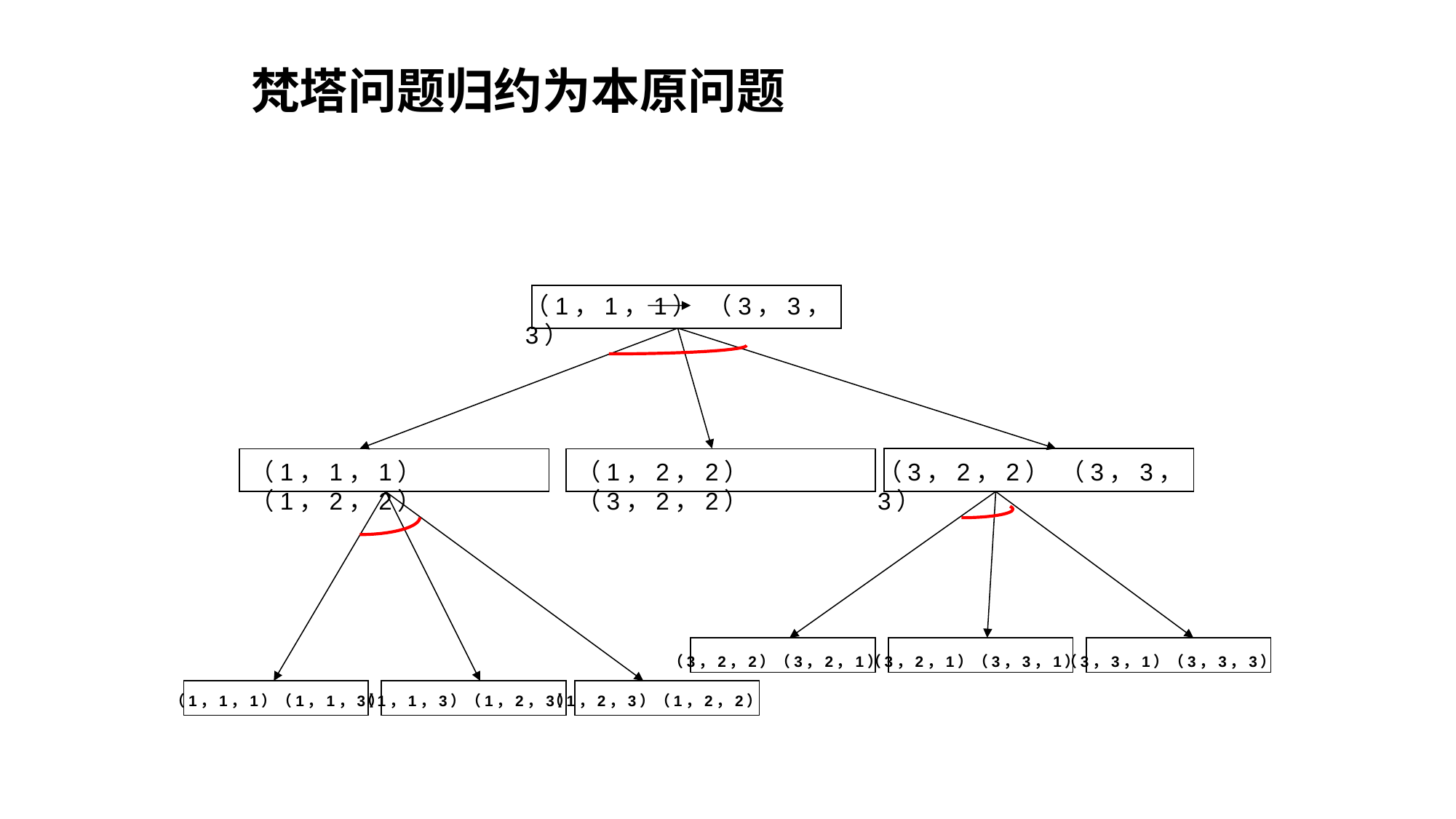

梵塔问题归约为本原问题
（1，1，1）  （3，3，3）

（1，1，1） （1，2，2）
（1，2，2） （3，2，2）
（3，2，2）  （3，3，3）

（3，2，2）（3，2，1）
（3，2，1）（3，3，1）
（3，3，1）（3，3，3）

（1，1，1）（1，1，3）
（1，1，3）（1，2，3）
（1，2，3）（1，2，2）